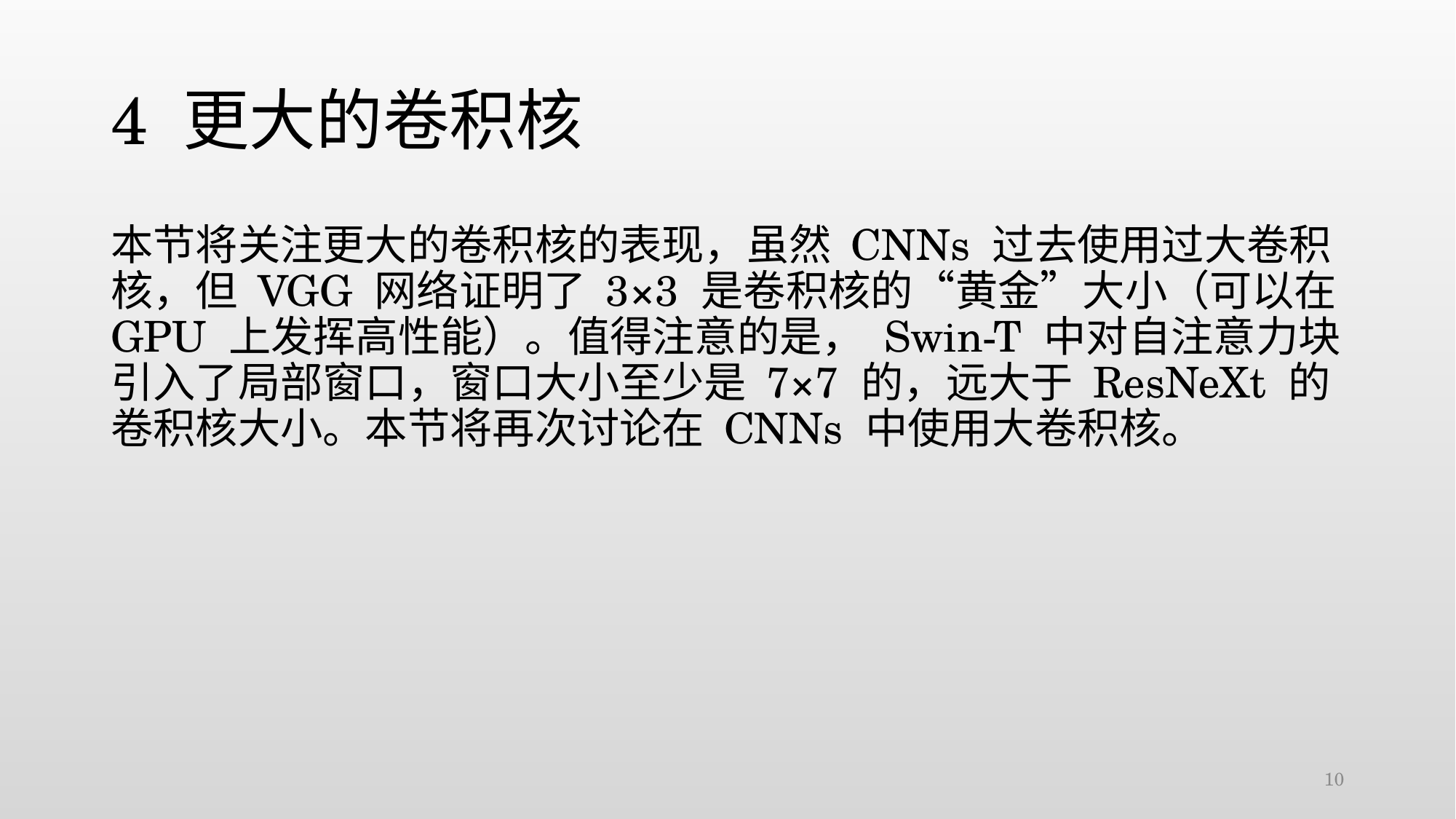

# 4 更大的卷积核
本节将关注更大的卷积核的表现，虽然 CNNs 过去使用过大卷积核，但 VGG 网络证明了 3×3 是卷积核的“黄金”大小（可以在 GPU 上发挥高性能）。值得注意的是， Swin-T 中对自注意力块引入了局部窗口，窗口大小至少是 7×7 的，远大于 ResNeXt 的卷积核大小。本节将再次讨论在 CNNs 中使用大卷积核。
10